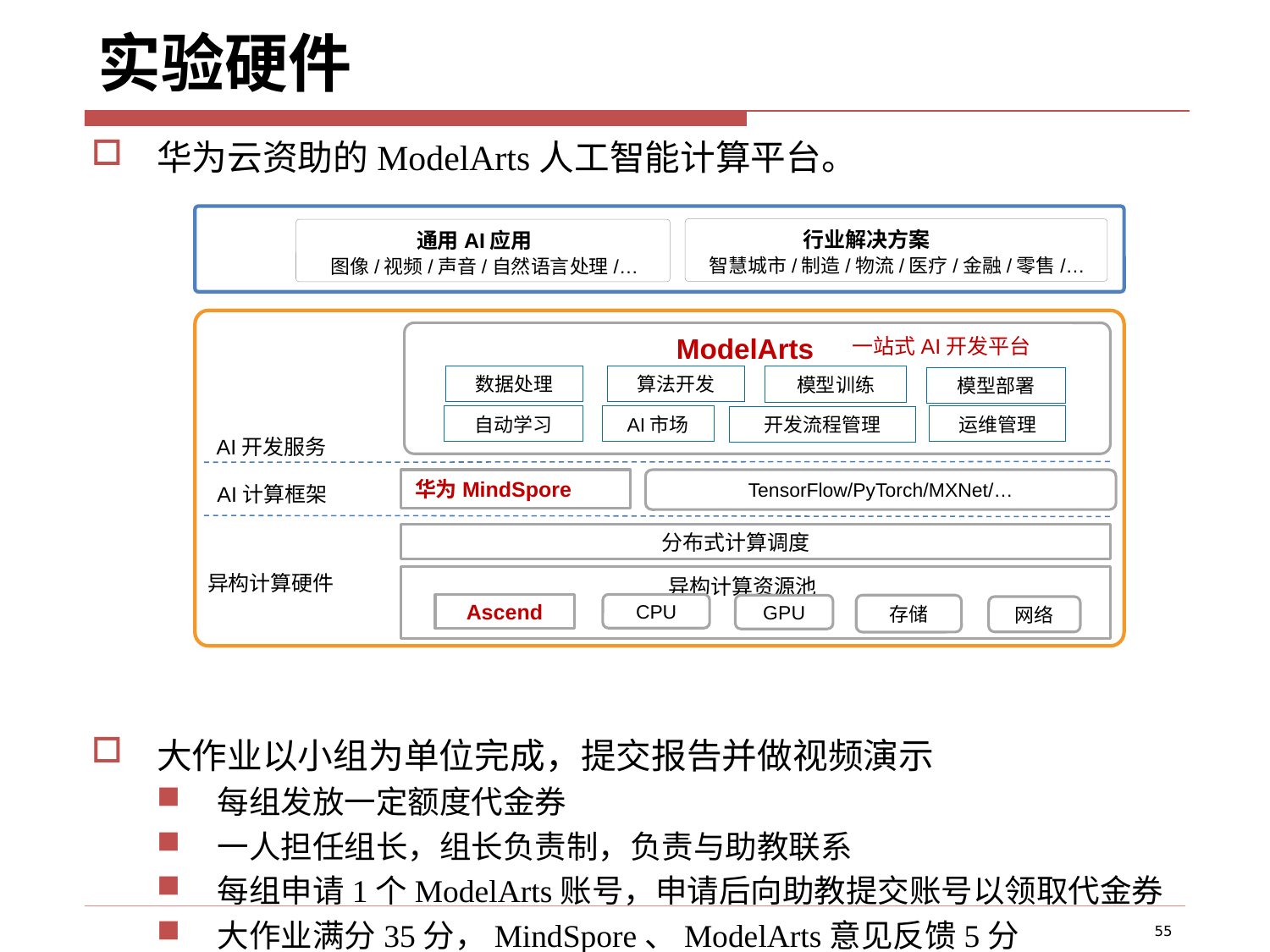

# 实验硬件
华为云资助的ModelArts人工智能计算平台。

大作业以小组为单位完成，提交报告并做视频演示
每组发放一定额度代金券
一人担任组长，组长负责制，负责与助教联系
每组申请1个ModelArts账号，申请后向助教提交账号以领取代金券
大作业满分35分，MindSpore、ModelArts意见反馈5分

行业解决方案
通用AI应用
智慧城市/制造/物流/医疗/金融/零售/…
图像/视频/声音/自然语言处理/…

ModelArts
一站式AI开发平台
数据处理
算法开发
模型训练
模型部署
运维管理
自动学习
AI市场
开发流程管理
AI开发服务
华为MindSpore
TensorFlow/PyTorch/MXNet/…
AI计算框架
分布式计算调度
异构计算硬件
异构计算资源池
CPU
Ascend
GPU
存储
网络

55